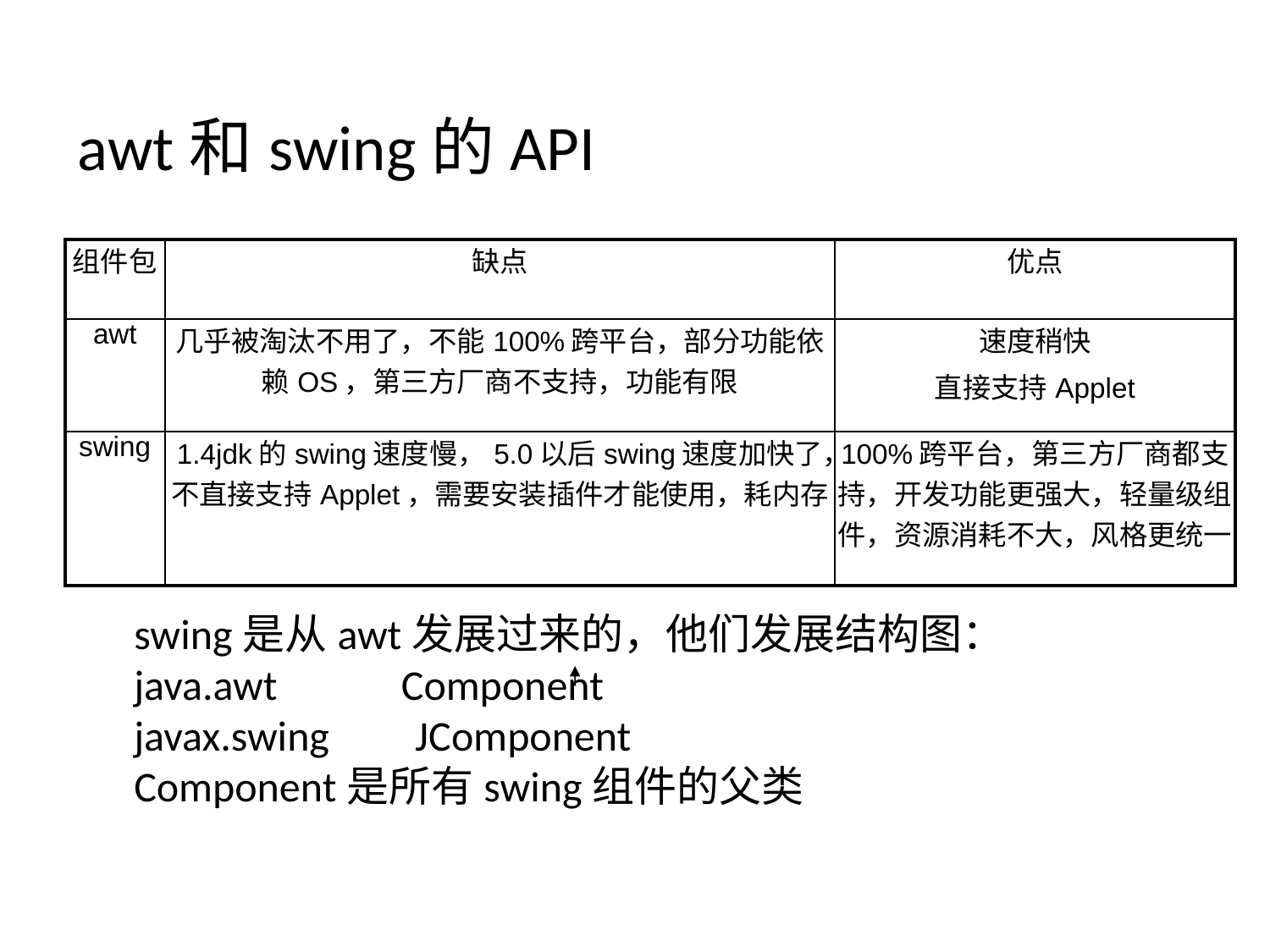

# awt和swing的API
| 组件包 | 缺点 | 优点 |
| --- | --- | --- |
| awt | 几乎被淘汰不用了，不能100%跨平台，部分功能依赖OS，第三方厂商不支持，功能有限 | 速度稍快 直接支持Applet |
| swing | 1.4jdk的swing速度慢，5.0以后swing速度加快了，不直接支持Applet，需要安装插件才能使用，耗内存 | 100%跨平台，第三方厂商都支持，开发功能更强大，轻量级组件，资源消耗不大，风格更统一 |
swing是从awt发展过来的，他们发展结构图：
java.awt             Component
javax.swing         JComponent
Component是所有swing组件的父类